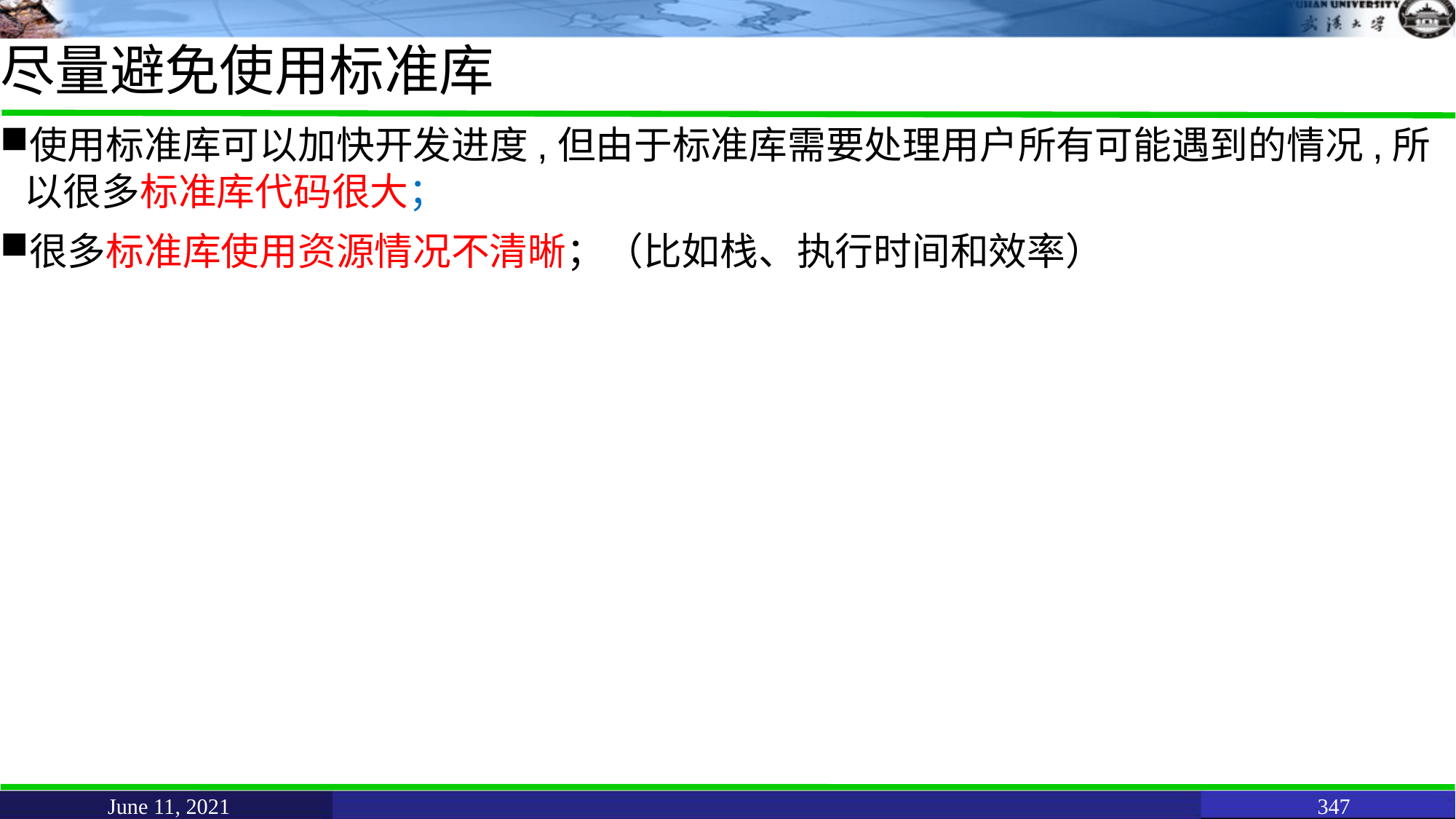

# 尽量避免使用标准库
使用标准库可以加快开发进度,但由于标准库需要处理用户所有可能遇到的情况,所以很多标准库代码很大；
很多标准库使用资源情况不清晰；（比如栈、执行时间和效率）
June 11, 2021

347